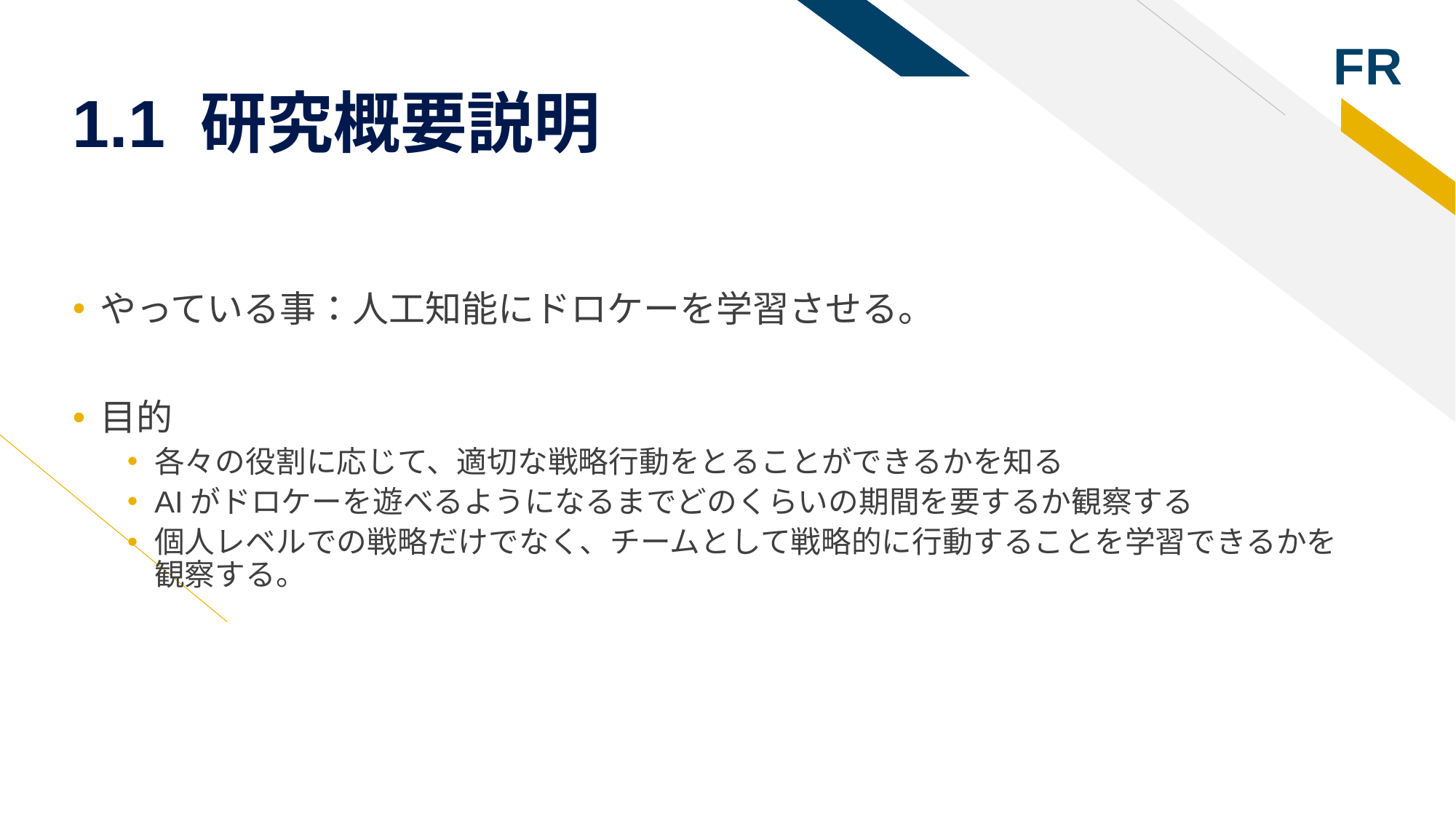

# 1.1 研究概要説明
やっている事：人工知能にドロケーを学習させる。

目的
各々の役割に応じて、適切な戦略行動をとることができるかを知る
AIがドロケーを遊べるようになるまでどのくらいの期間を要するか観察する
個人レベルでの戦略だけでなく、チームとして戦略的に行動することを学習できるかを観察する。